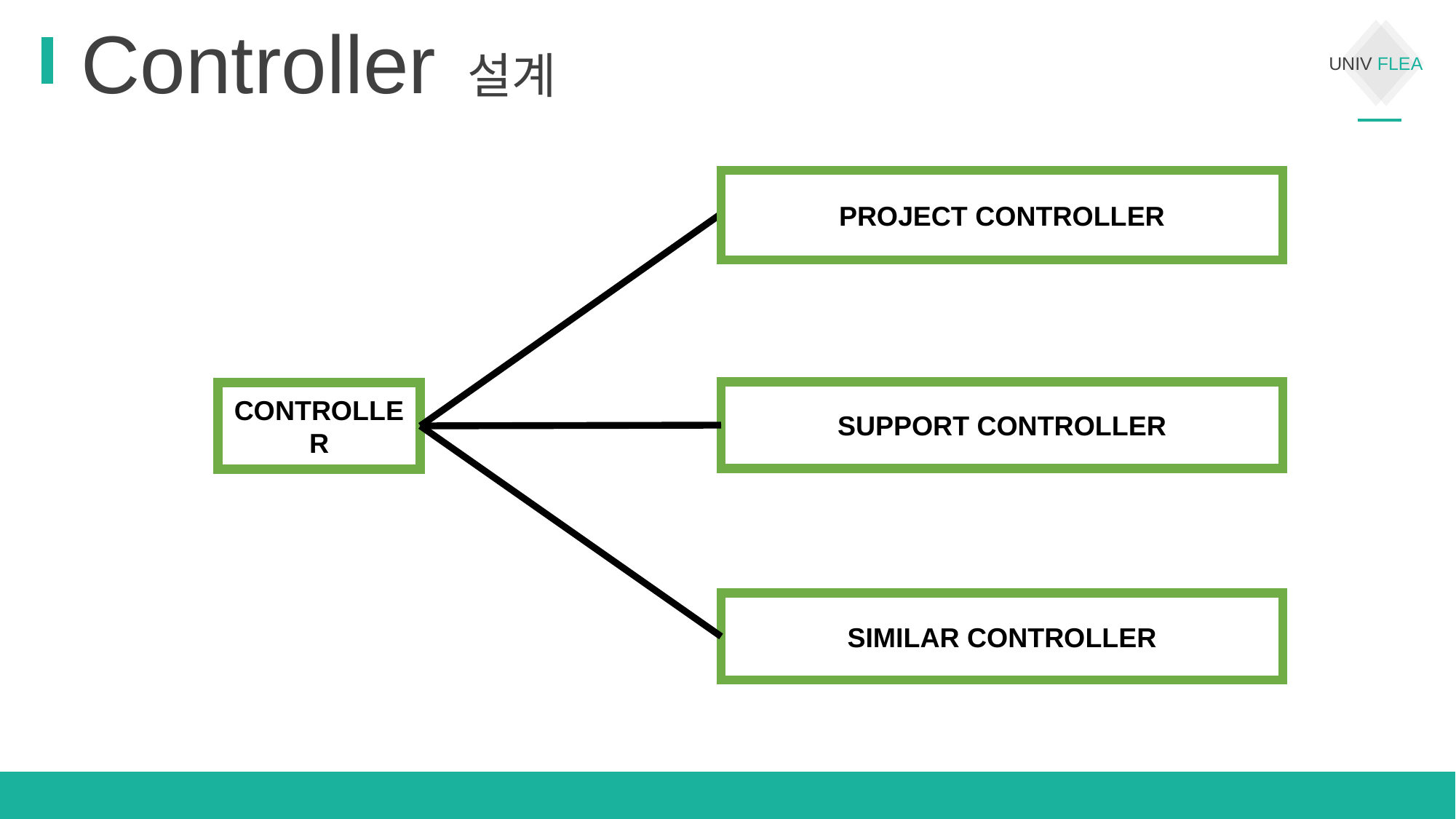

Controller 설계

PROJECT CONTROLLER
SUPPORT CONTROLLER
CONTROLLER
SIMILAR CONTROLLER